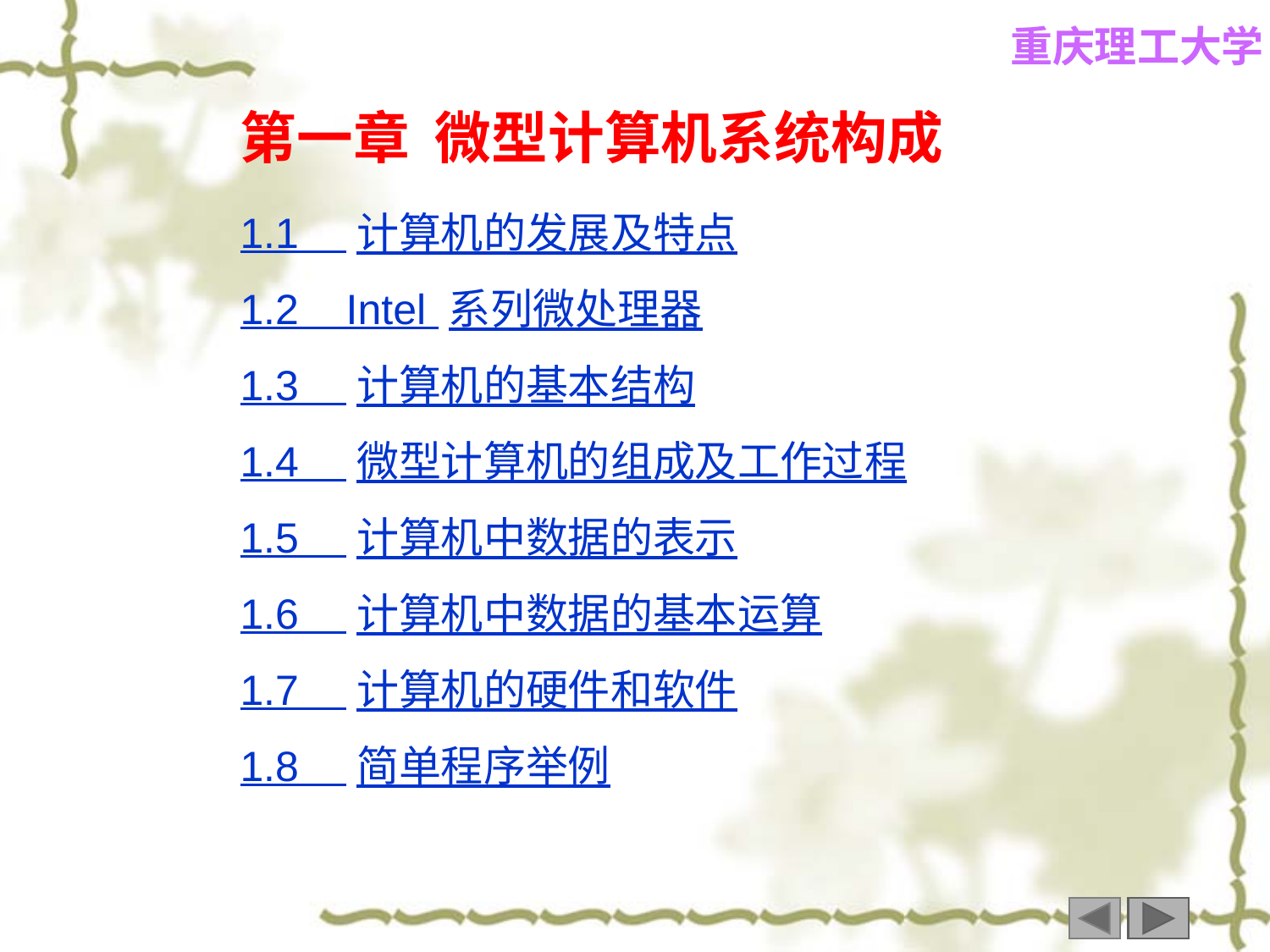

第一章  微型计算机系统构成
1.1    计算机的发展及特点
1.2    Intel 系列微处理器
1.3    计算机的基本结构
1.4    微型计算机的组成及工作过程
1.5    计算机中数据的表示
1.6    计算机中数据的基本运算
1.7    计算机的硬件和软件
1.8    简单程序举例